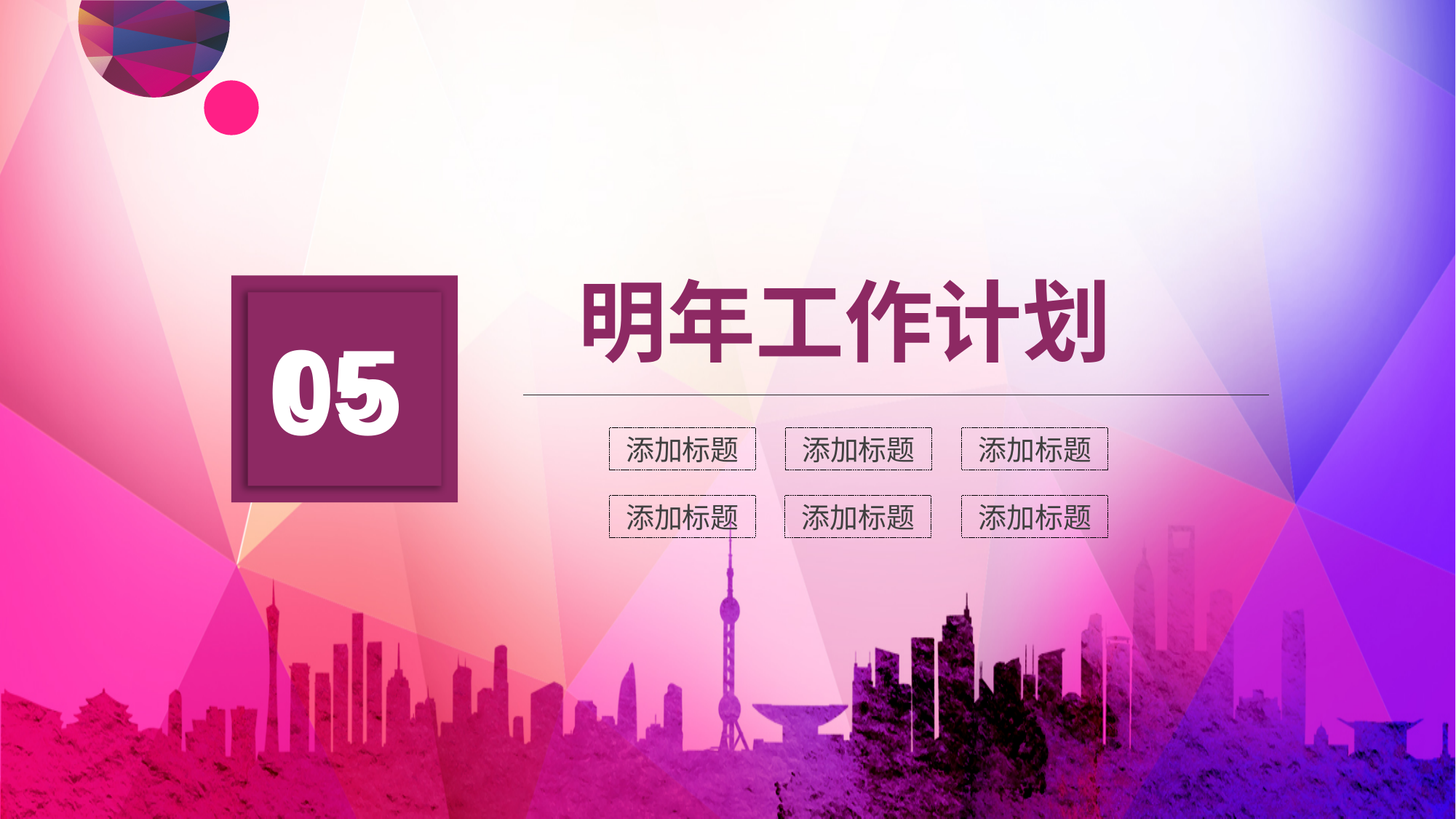

明年工作计划

05
05
添加标题
添加标题
添加标题
添加标题
添加标题
添加标题